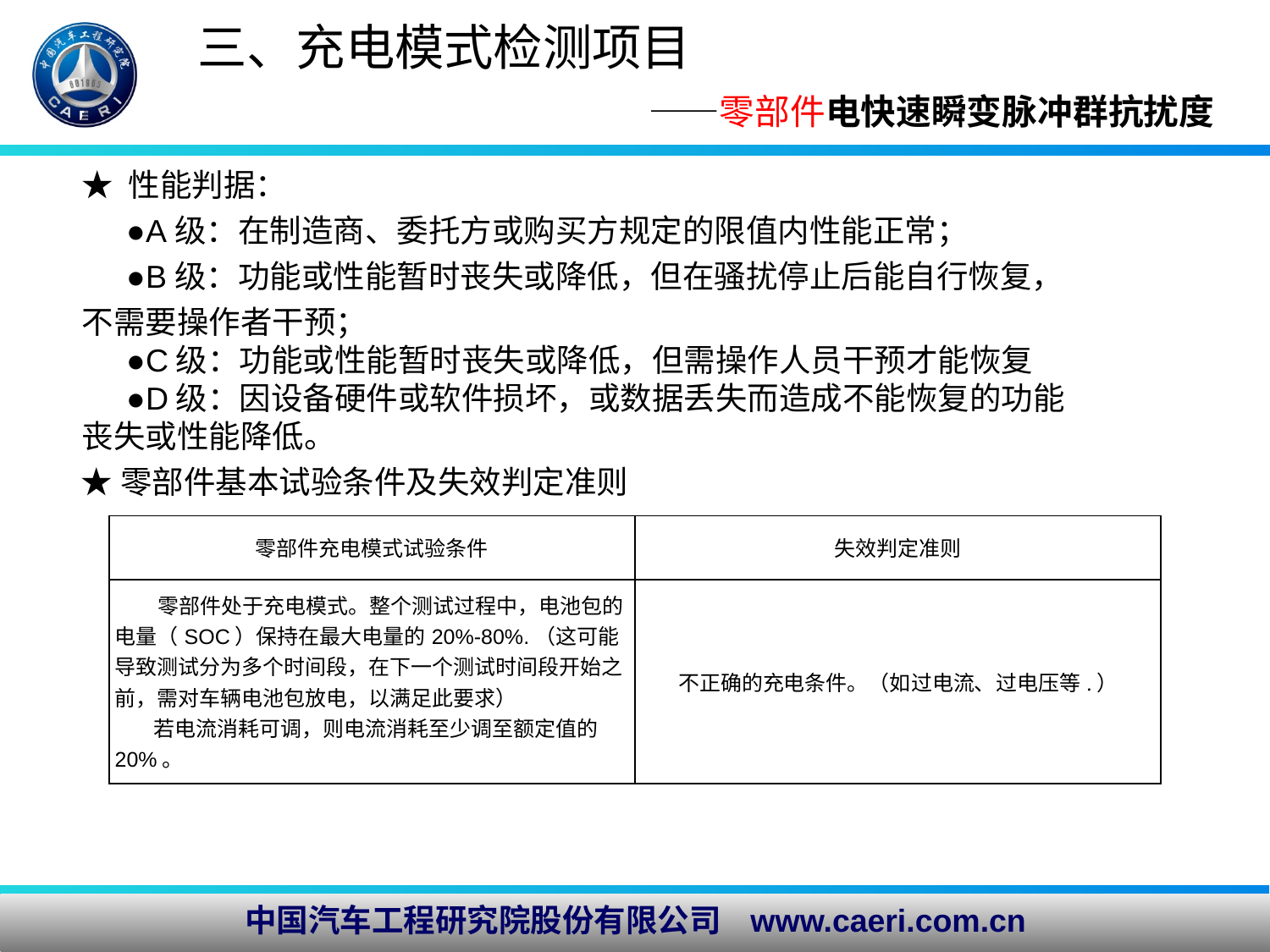

# 三、充电模式检测项目 ——零部件电快速瞬变脉冲群抗扰度
★ 性能判据：
     ●A级：在制造商、委托方或购买方规定的限值内性能正常；
     ●B级：功能或性能暂时丧失或降低，但在骚扰停止后能自行恢复，不需要操作者干预；
     ●C级：功能或性能暂时丧失或降低，但需操作人员干预才能恢复
     ●D级：因设备硬件或软件损坏，或数据丢失而造成不能恢复的功能丧失或性能降低。
★零部件基本试验条件及失效判定准则
| 零部件充电模式试验条件 | 失效判定准则 |
| --- | --- |
| 零部件处于充电模式。整个测试过程中，电池包的电量（SOC）保持在最大电量的20%-80%.（这可能导致测试分为多个时间段，在下一个测试时间段开始之前，需对车辆电池包放电，以满足此要求） 若电流消耗可调，则电流消耗至少调至额定值的20%。 | 不正确的充电条件。（如过电流、过电压等.） |